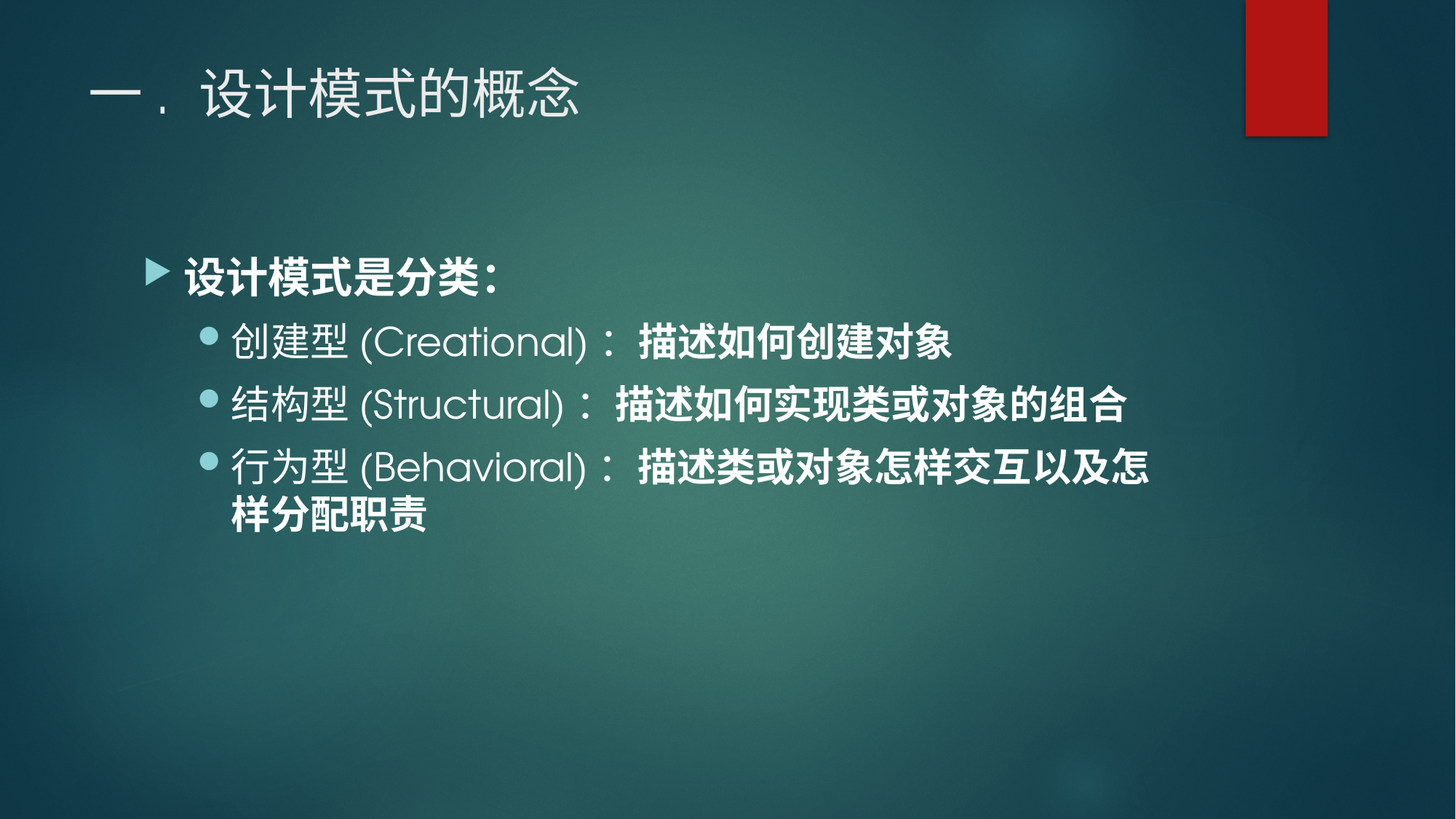

# 一. 设计模式的概念
设计模式是分类：
创建型(Creational)：描述如何创建对象
结构型(Structural)：描述如何实现类或对象的组合
行为型(Behavioral)：描述类或对象怎样交互以及怎样分配职责